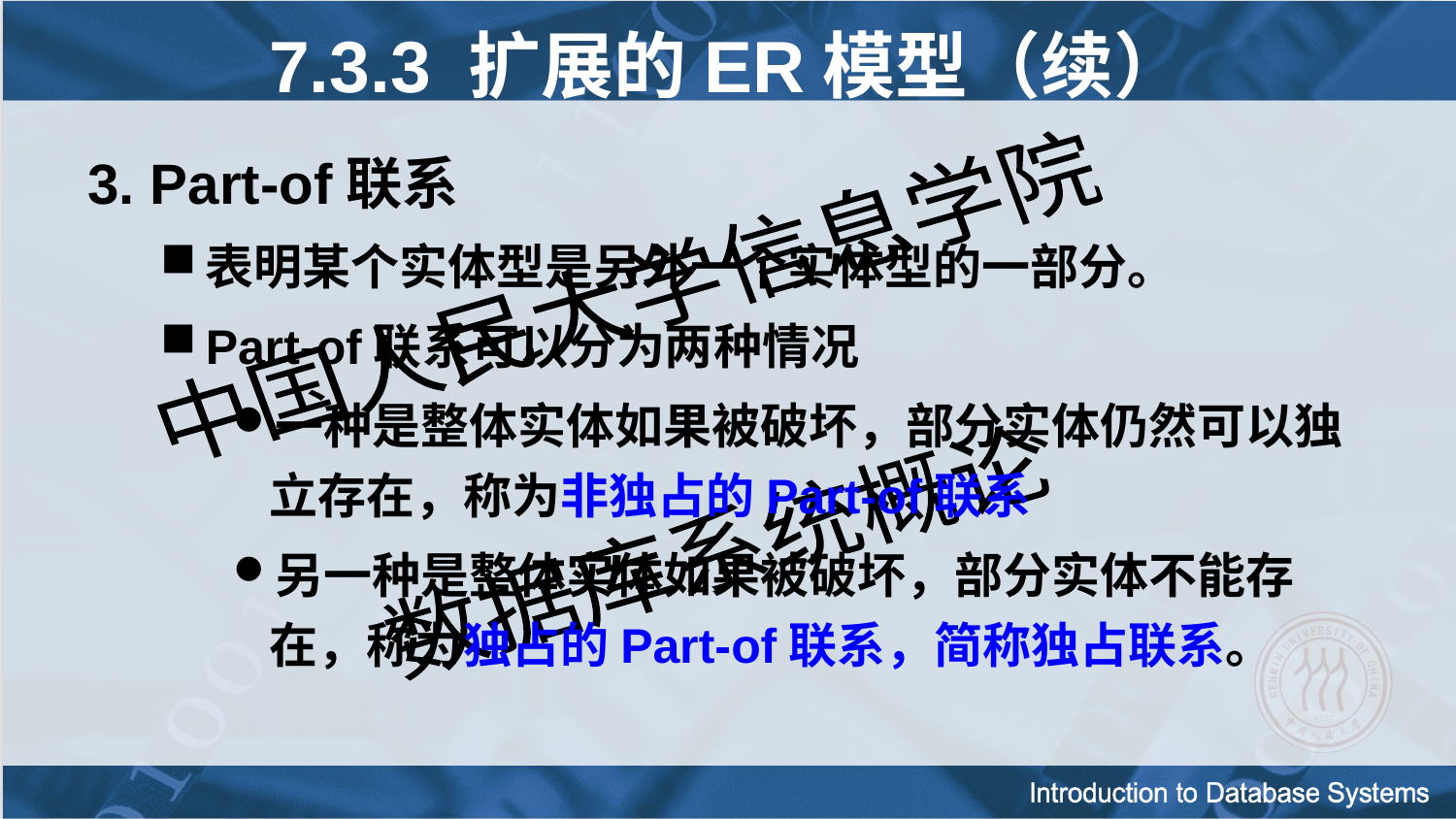

7.3.3 扩展的ER模型（续）
3. Part-of联系
表明某个实体型是另外一个实体型的一部分。
Part-of联系可以分为两种情况
一种是整体实体如果被破坏，部分实体仍然可以独立存在，称为非独占的Part-of联系
另一种是整体实体如果被破坏，部分实体不能存在，称为独占的Part-of联系，简称独占联系。